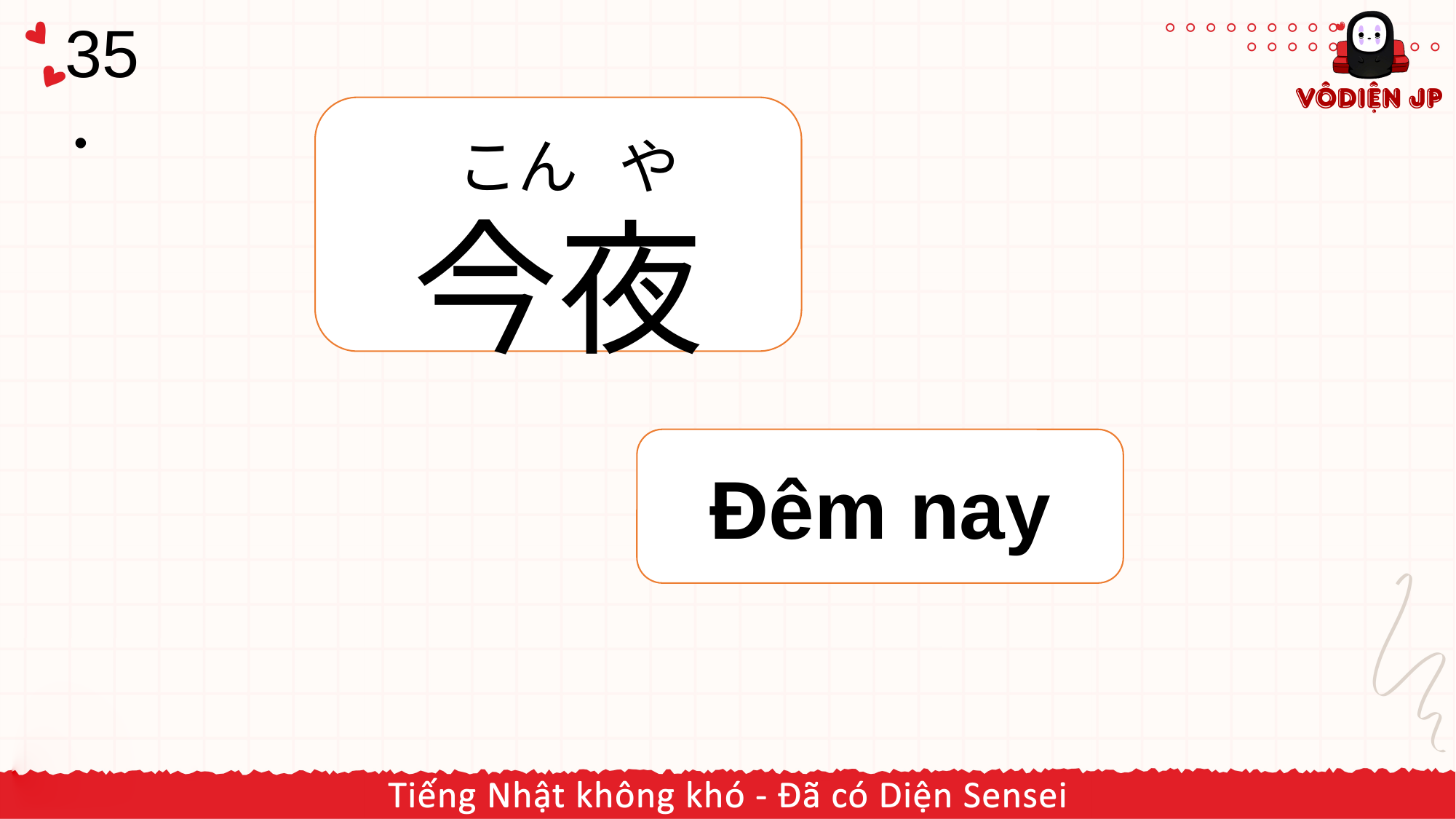

# 35．

今夜
こん   や
Đêm nay